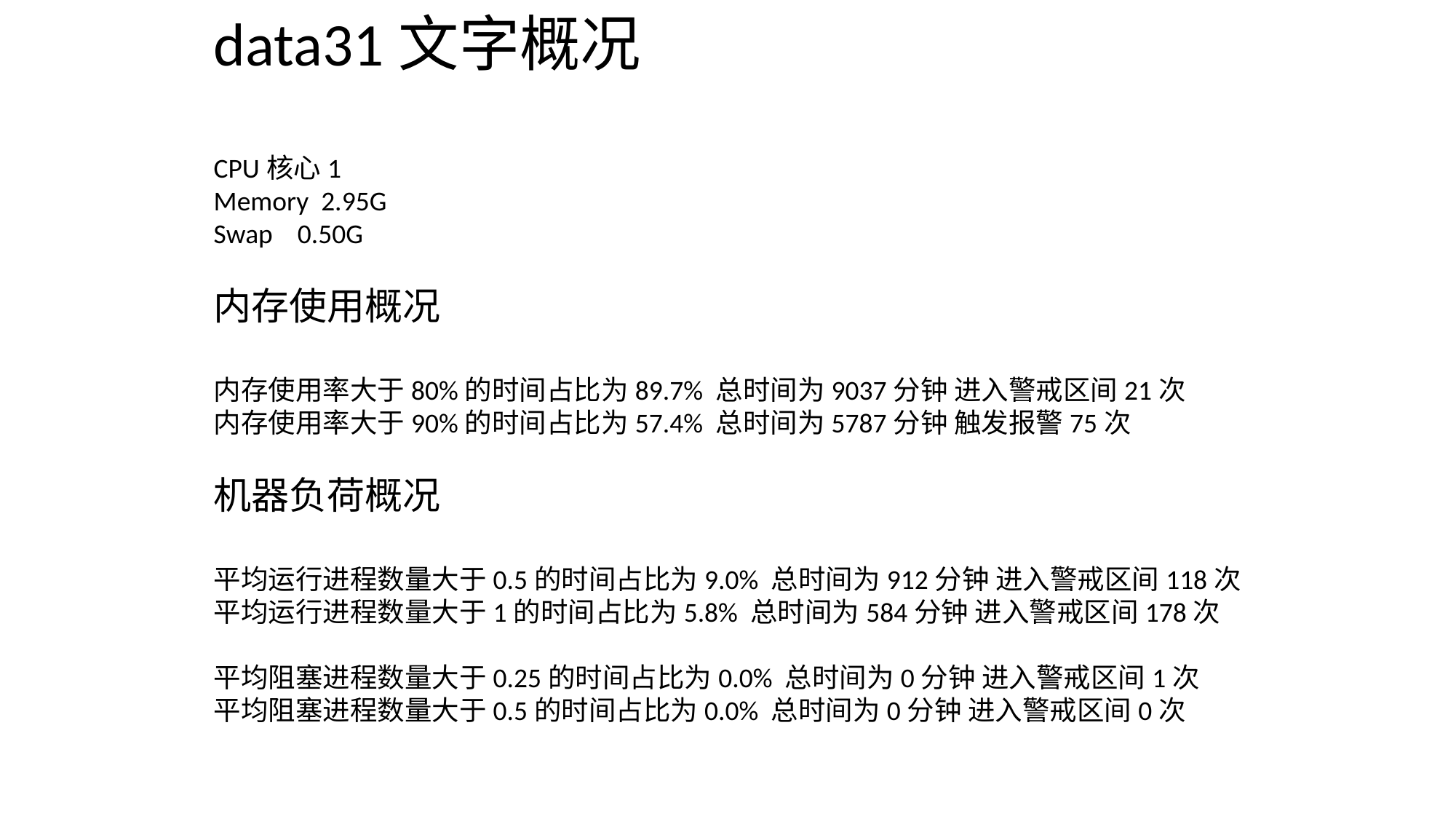

data31文字概况
CPU核心1
Memory  2.95G
Swap    0.50G
内存使用概况
内存使用率大于80%的时间占比为89.7% 总时间为9037分钟 进入警戒区间21次
内存使用率大于90%的时间占比为57.4% 总时间为5787分钟 触发报警75次
机器负荷概况
平均运行进程数量大于0.5的时间占比为9.0% 总时间为912分钟 进入警戒区间118次
平均运行进程数量大于1的时间占比为5.8% 总时间为584分钟 进入警戒区间178次
平均阻塞进程数量大于0.25的时间占比为0.0% 总时间为0分钟 进入警戒区间1次
平均阻塞进程数量大于0.5的时间占比为0.0% 总时间为0分钟 进入警戒区间0次